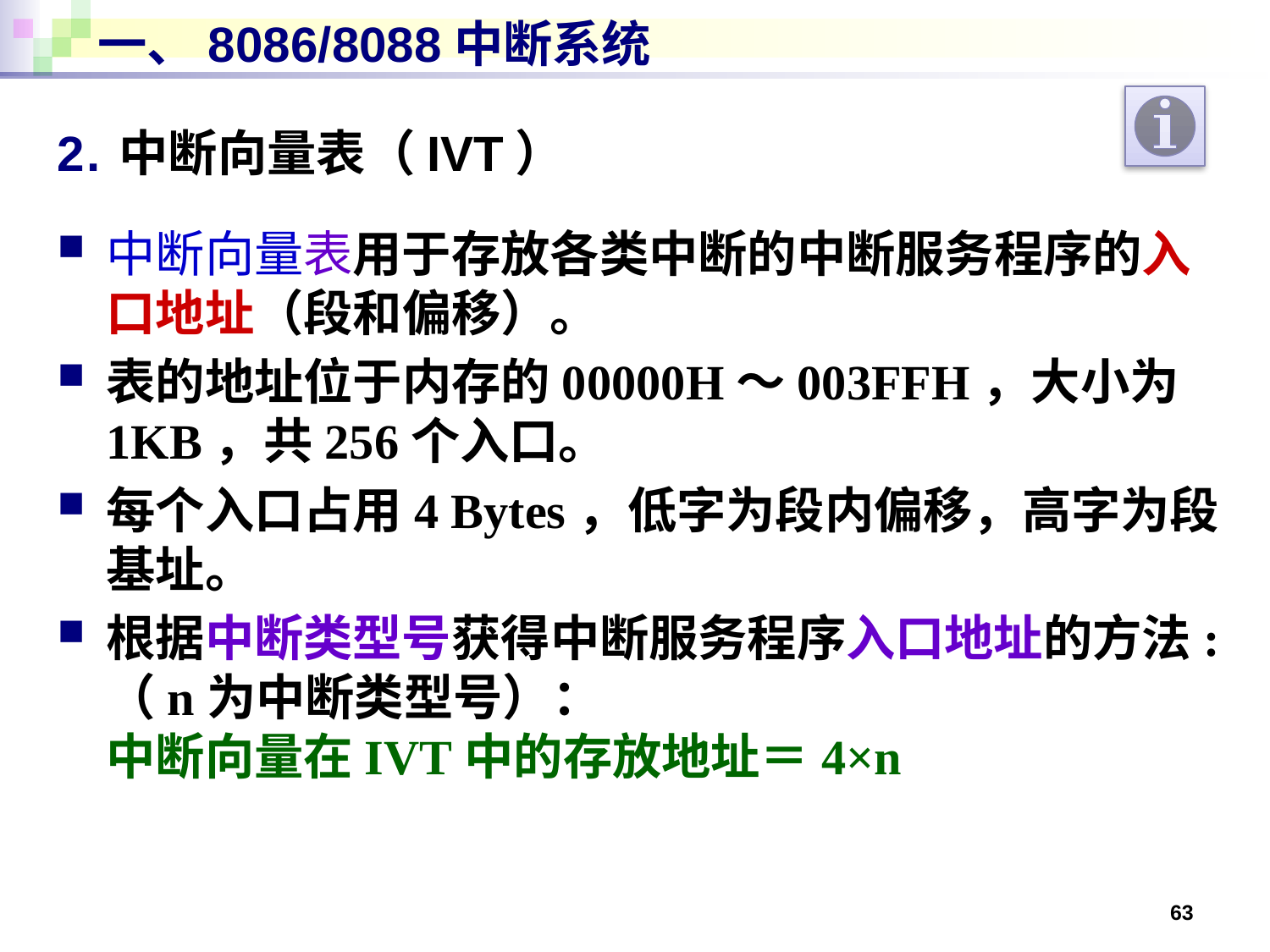

# 一、8086/8088中断系统

中断向量表（IVT）
中断向量表用于存放各类中断的中断服务程序的入口地址（段和偏移）。
表的地址位于内存的00000H～003FFH，大小为1KB，共256个入口。
每个入口占用4 Bytes，低字为段内偏移，高字为段基址。
根据中断类型号获得中断服务程序入口地址的方法: （n为中断类型号）：
中断向量在IVT中的存放地址＝4×n
63